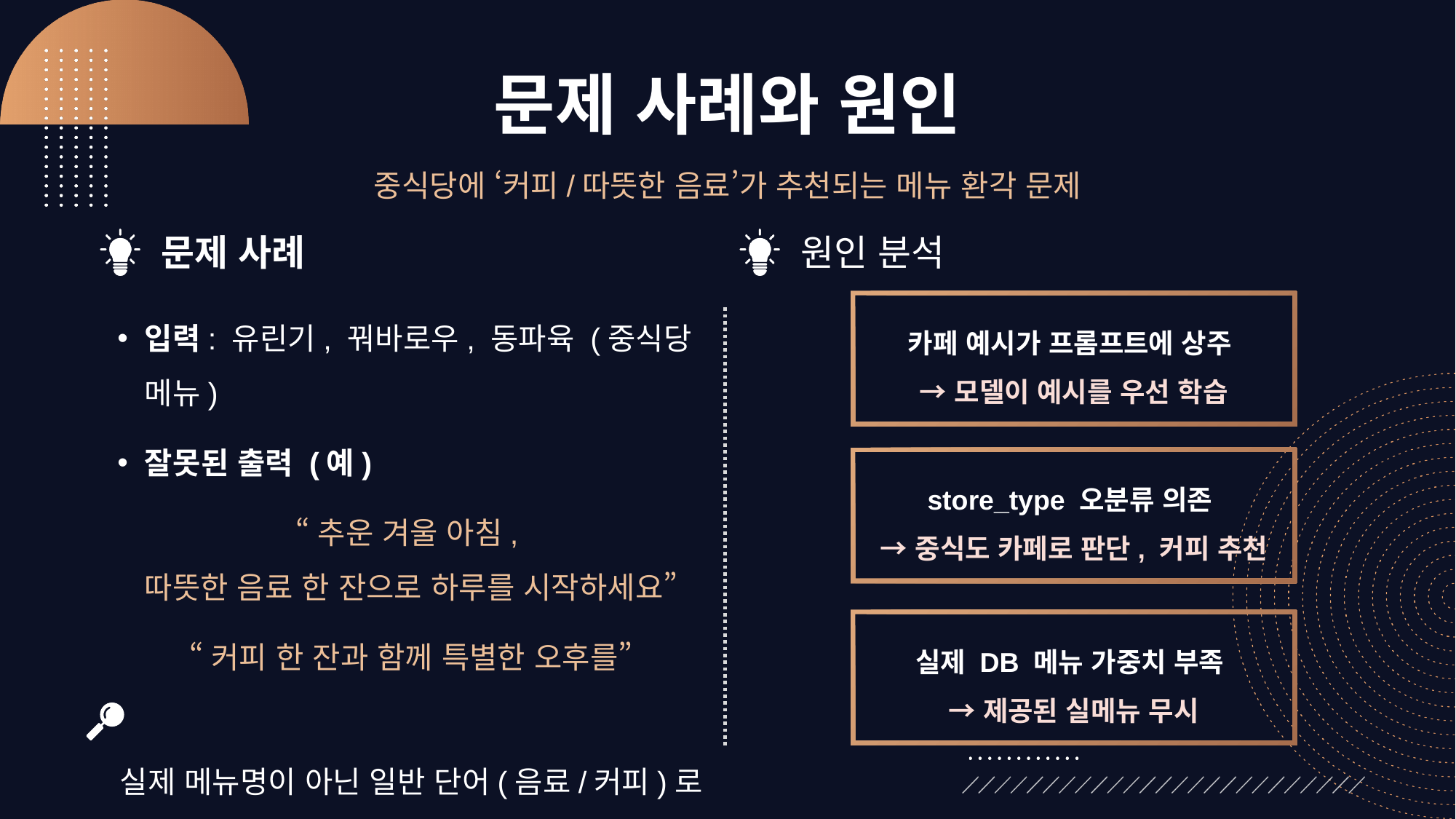

# 문제 사례와 원인
중식당에 ‘커피/따뜻한 음료’가 추천되는 메뉴 환각 문제
문제 사례
원인 분석
카페 예시가 프롬프트에 상주
→ 모델이 예시를 우선 학습
입력: 유린기, 꿔바로우, 동파육 (중식당 메뉴)
잘못된 출력 (예)
“추운 겨울 아침,
따뜻한 음료 한 잔으로 하루를 시작하세요”
“커피 한 잔과 함께 특별한 오후를”
실제 메뉴명이 아닌 일반 단어(음료/커피)로 추천됨
store_type 오분류 의존
→ 중식도 카페로 판단, 커피 추천
실제 DB 메뉴 가중치 부족 
→ 제공된 실메뉴 무시